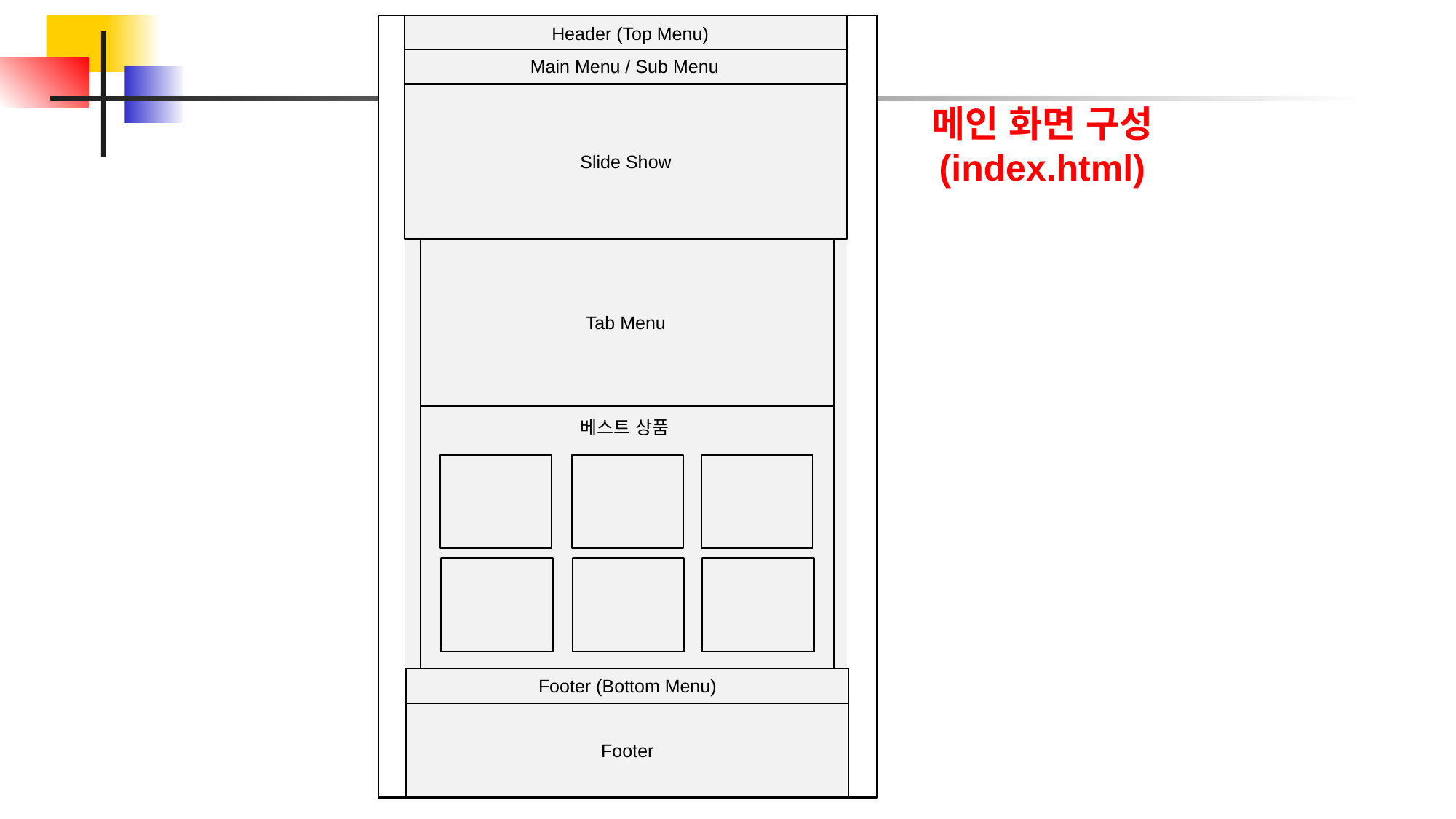

Header (Top Menu)
Main Menu / Sub Menu

Slide Show

Tab Menu

베스트 상품

Footer (Bottom Menu)

Footer
메인 화면 구성
(index.html)